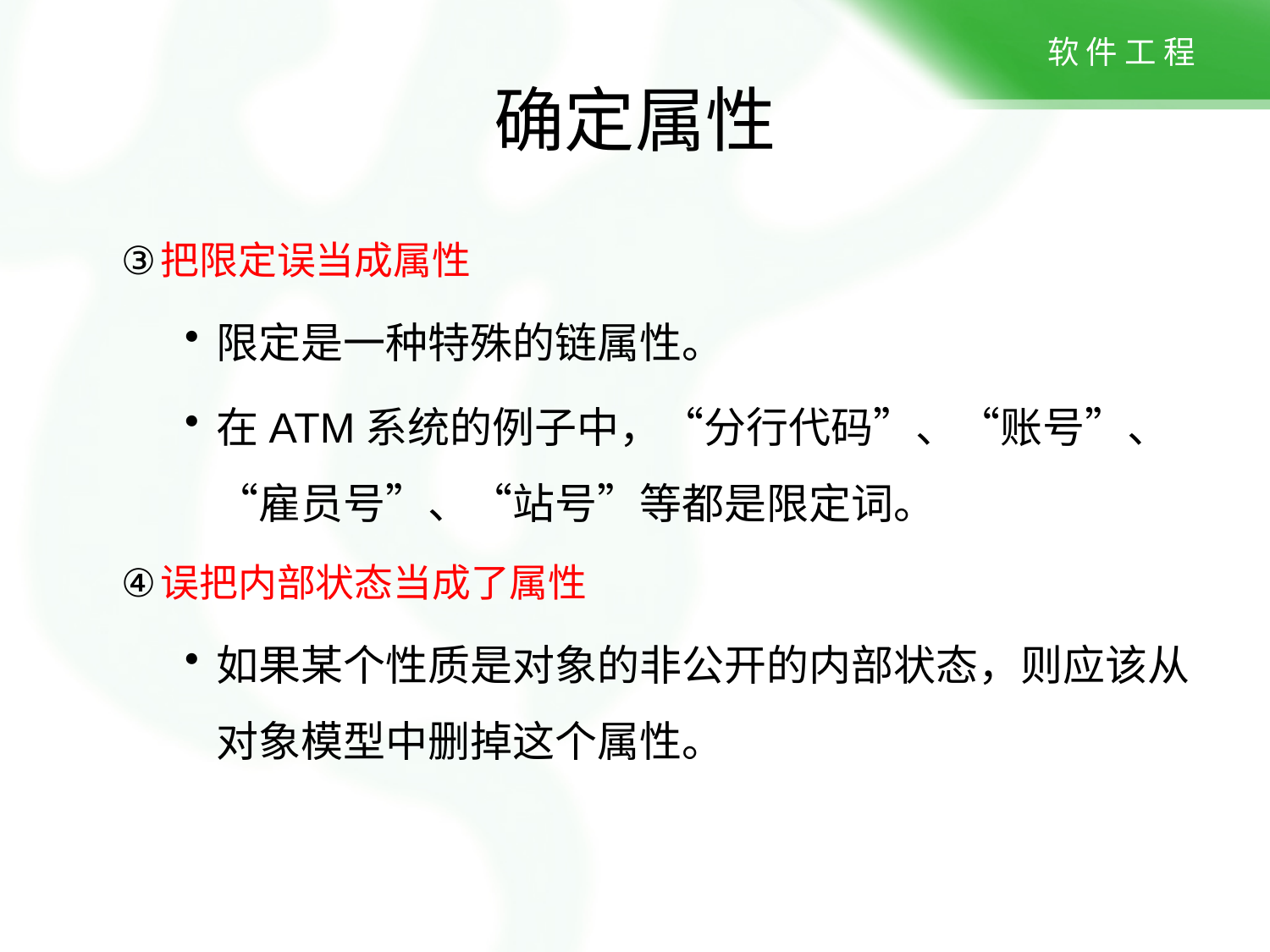

# 确定属性
把限定误当成属性
限定是一种特殊的链属性。
在ATM系统的例子中，“分行代码”、“账号”、“雇员号”、“站号”等都是限定词。
误把内部状态当成了属性
如果某个性质是对象的非公开的内部状态，则应该从对象模型中删掉这个属性。